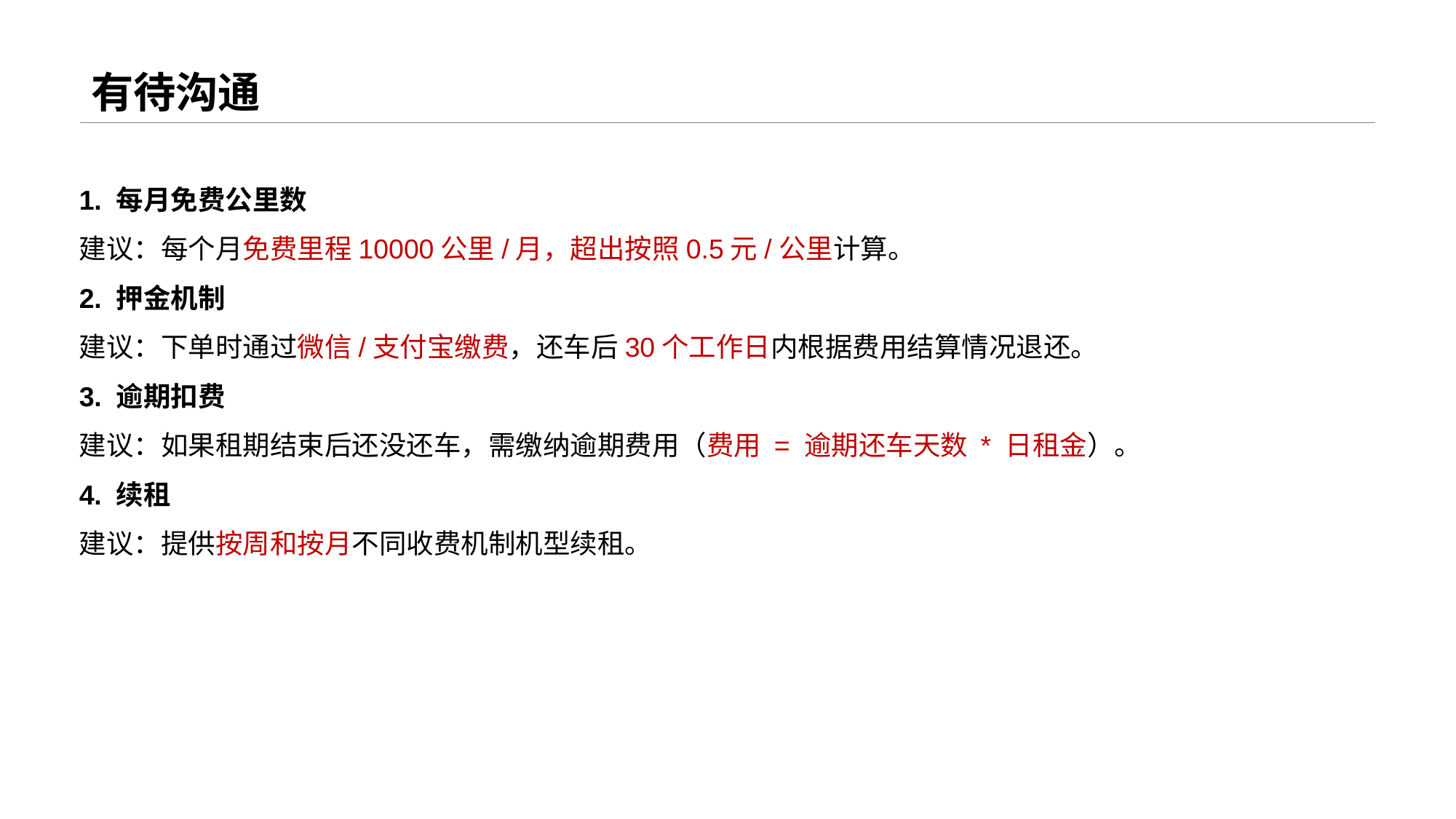

# 有待沟通
1. 每月免费公里数
建议：每个月免费里程10000公里/月，超出按照0.5元/公里计算。
2. 押金机制
建议：下单时通过微信/支付宝缴费，还车后30个工作日内根据费用结算情况退还。
3. 逾期扣费
建议：如果租期结束后还没还车，需缴纳逾期费用（费用 = 逾期还车天数 * 日租金）。
4. 续租
建议：提供按周和按月不同收费机制机型续租。

28